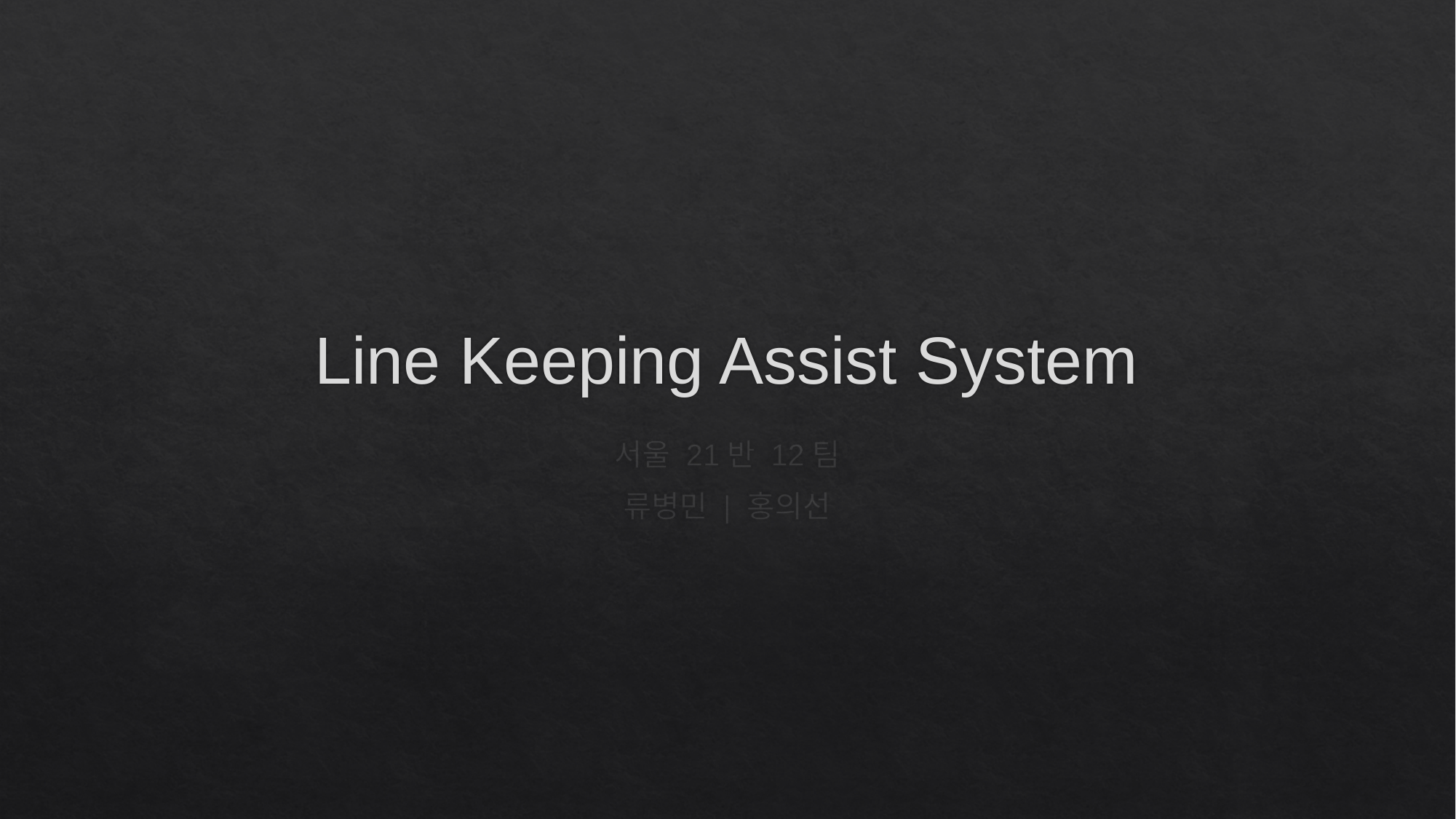

# Line Keeping Assist System
서울 21반 12팀
류병민 | 홍의선